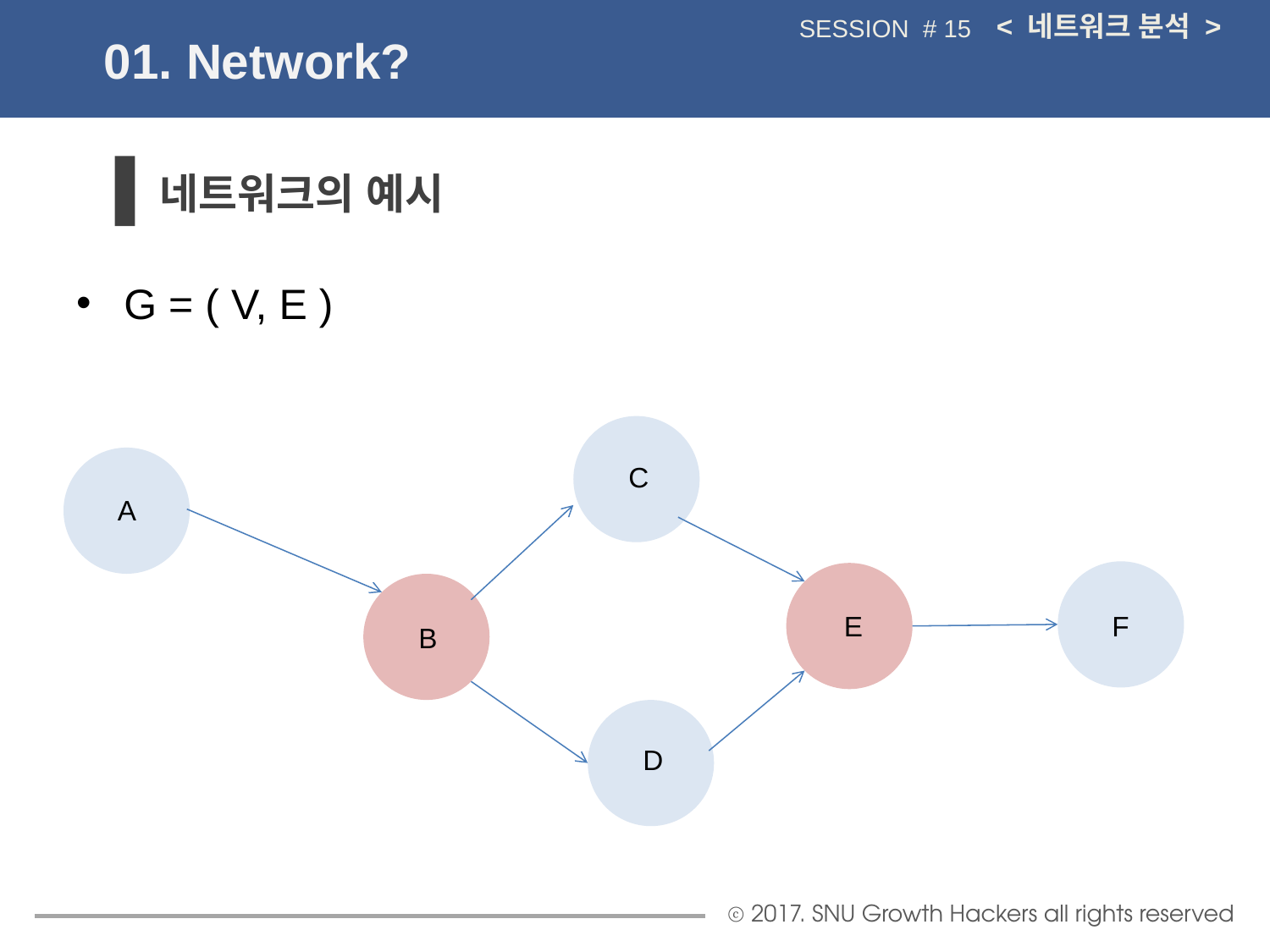

< 네트워크 분석 >
SESSION  # 15
01. Network?

네트워크의 예시
G = ( V, E )

C
A

E
F
B

D
ⓒ 2017. SNU Growth Hackers all rights reserved